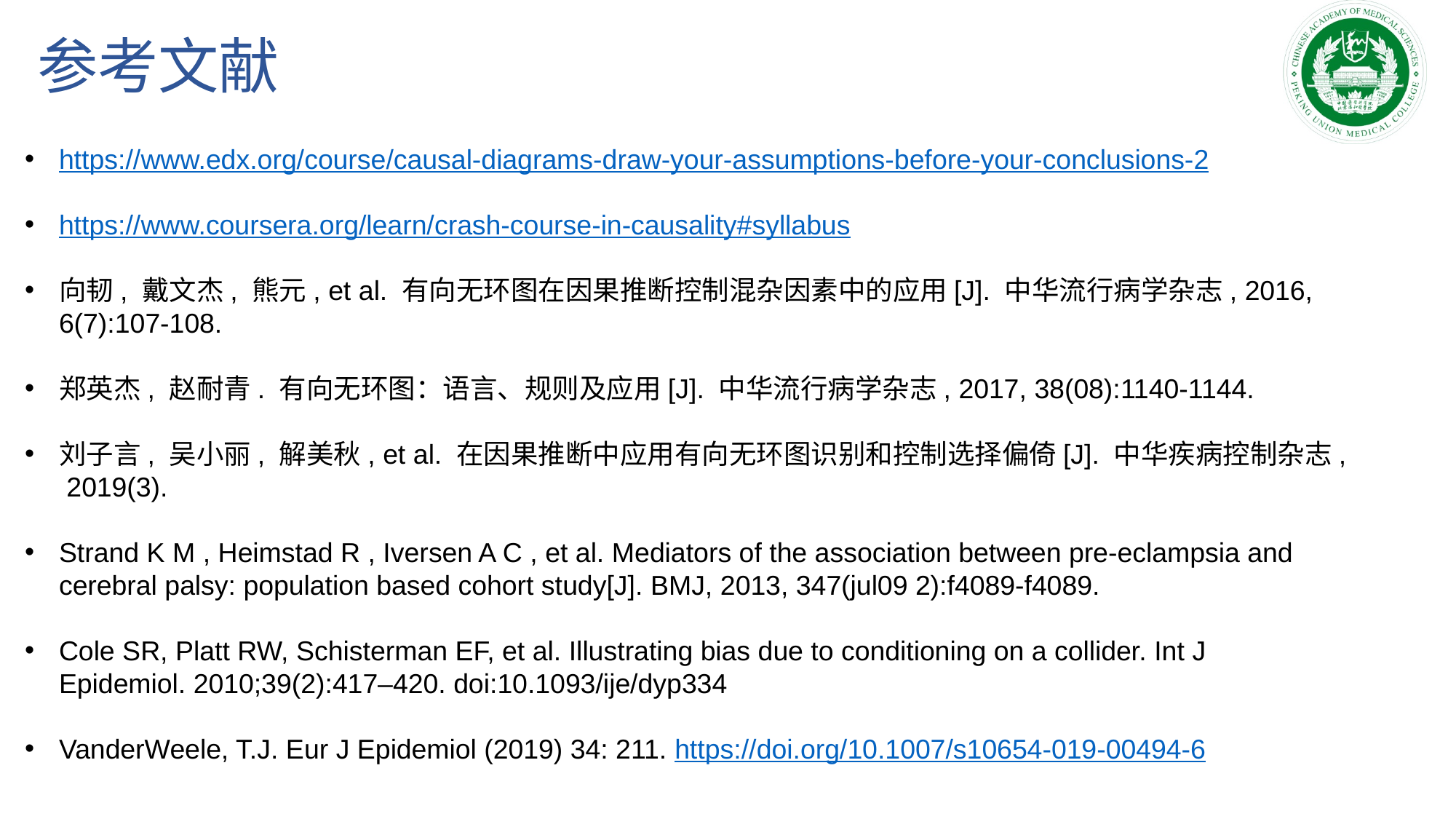

# 参考文献
https://www.edx.org/course/causal-diagrams-draw-your-assumptions-before-your-conclusions-2

https://www.coursera.org/learn/crash-course-in-causality#syllabus

向韧, 戴文杰, 熊元, et al. 有向无环图在因果推断控制混杂因素中的应用[J]. 中华流行病学杂志, 2016, 6(7):107-108.

郑英杰, 赵耐青. 有向无环图：语言、规则及应用[J]. 中华流行病学杂志, 2017, 38(08):1140-1144.

刘子言, 吴小丽, 解美秋, et al. 在因果推断中应用有向无环图识别和控制选择偏倚[J]. 中华疾病控制杂志, 2019(3).

Strand K M , Heimstad R , Iversen A C , et al. Mediators of the association between pre-eclampsia and cerebral palsy: population based cohort study[J]. BMJ, 2013, 347(jul09 2):f4089-f4089.

Cole SR, Platt RW, Schisterman EF, et al. Illustrating bias due to conditioning on a collider. Int J Epidemiol. 2010;39(2):417–420. doi:10.1093/ije/dyp334

VanderWeele, T.J. Eur J Epidemiol (2019) 34: 211. https://doi.org/10.1007/s10654-019-00494-6